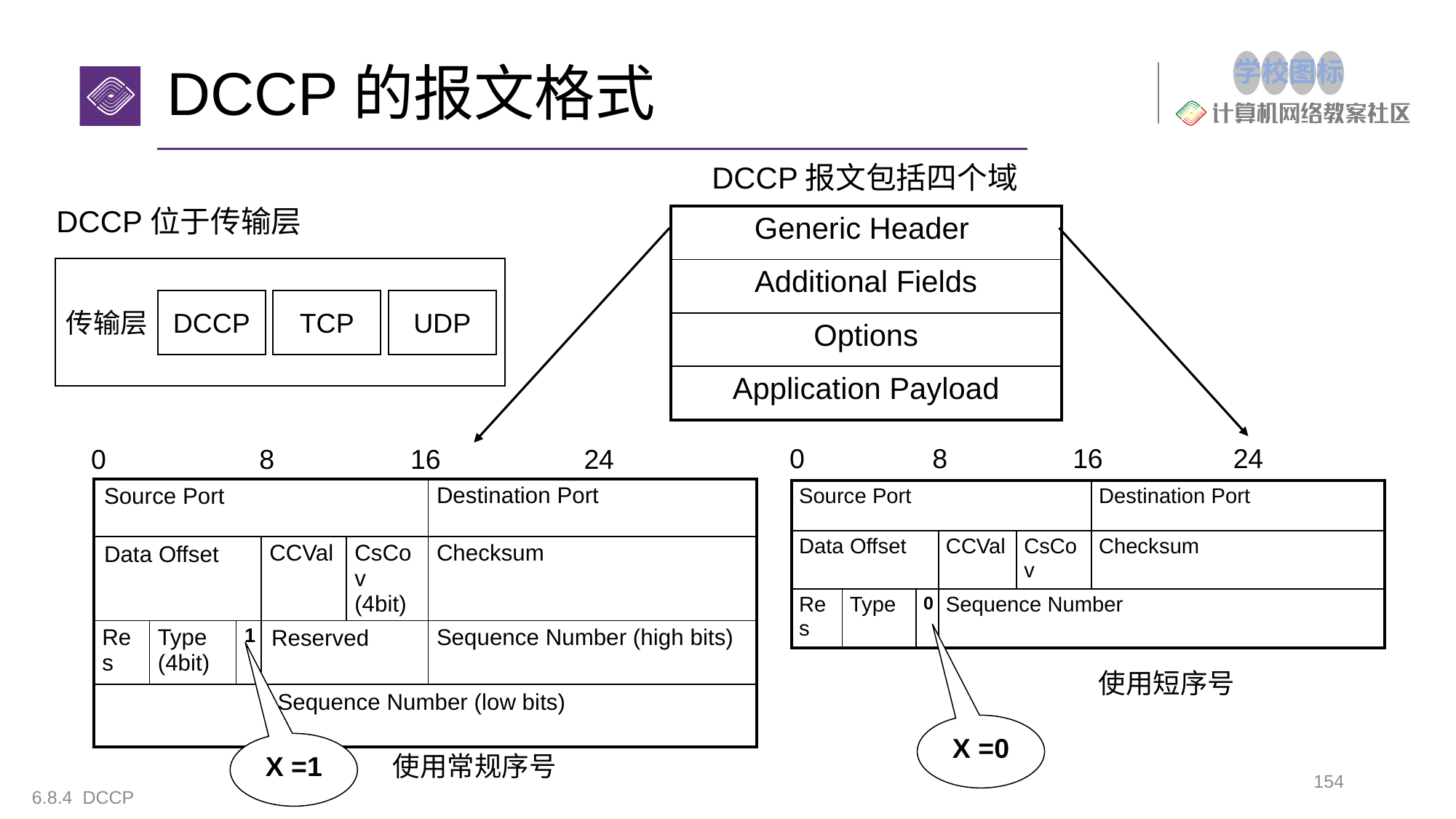

# DCCP的报文格式
DCCP报文包括四个域
DCCP位于传输层
| Generic Header |
| --- |
| Additional Fields |
| Options |
| Application Payload |
传输层
DCCP
TCP
UDP
0
8
16
24
0
8
16
24
| Source Port |  |  |  |  | Destination Port |
| --- | --- | --- | --- | --- | --- |
| Data Offset |  |  | CCVal | CsCov (4bit) | Checksum |
| Res | Type (4bit) | 1 | Reserved |  | Sequence Number (high bits) |
| Sequence Number (low bits) |  |  |  |  |  |
| Source Port |  |  |  |  | Destination Port |
| --- | --- | --- | --- | --- | --- |
| Data Offset |  |  | CCVal | CsCov | Checksum |
| Res | Type | 0 | Sequence Number |  |  |
使用短序号
X =0
X =1
使用常规序号
154
6.8.4  DCCP